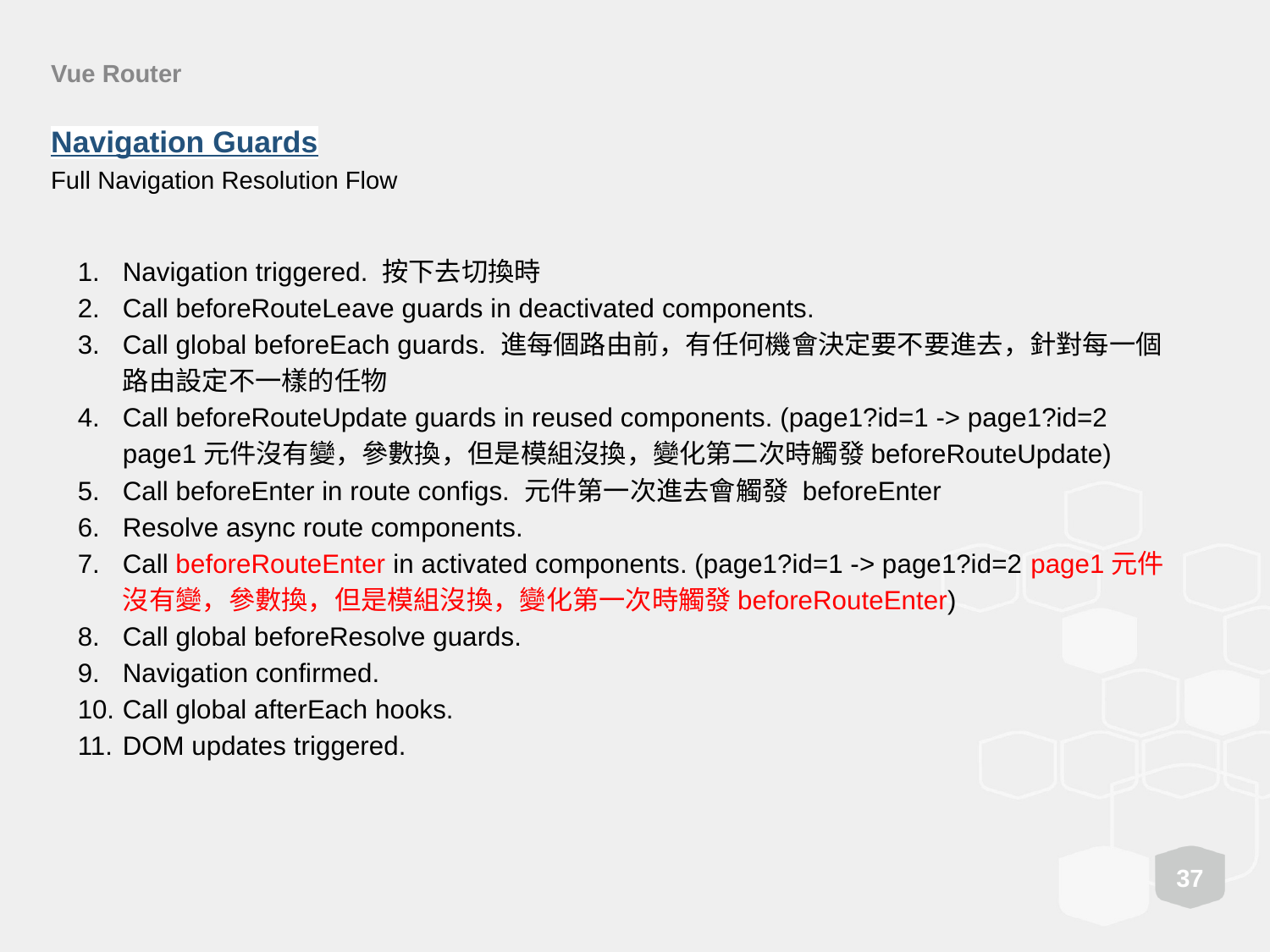

Vue Router
Navigation Guards
Full Navigation Resolution Flow

Navigation triggered. 按下去切換時
Call beforeRouteLeave guards in deactivated components.
Call global beforeEach guards. 進每個路由前，有任何機會決定要不要進去，針對每一個路由設定不一樣的任物
Call beforeRouteUpdate guards in reused components. (page1?id=1 -> page1?id=2 page1元件沒有變，參數換，但是模組沒換，變化第二次時觸發beforeRouteUpdate)
Call beforeEnter in route configs. 元件第一次進去會觸發 beforeEnter
Resolve async route components.
Call beforeRouteEnter in activated components. (page1?id=1 -> page1?id=2 page1元件沒有變，參數換，但是模組沒換，變化第一次時觸發beforeRouteEnter)
Call global beforeResolve guards.
Navigation confirmed.
Call global afterEach hooks.
DOM updates triggered.
37